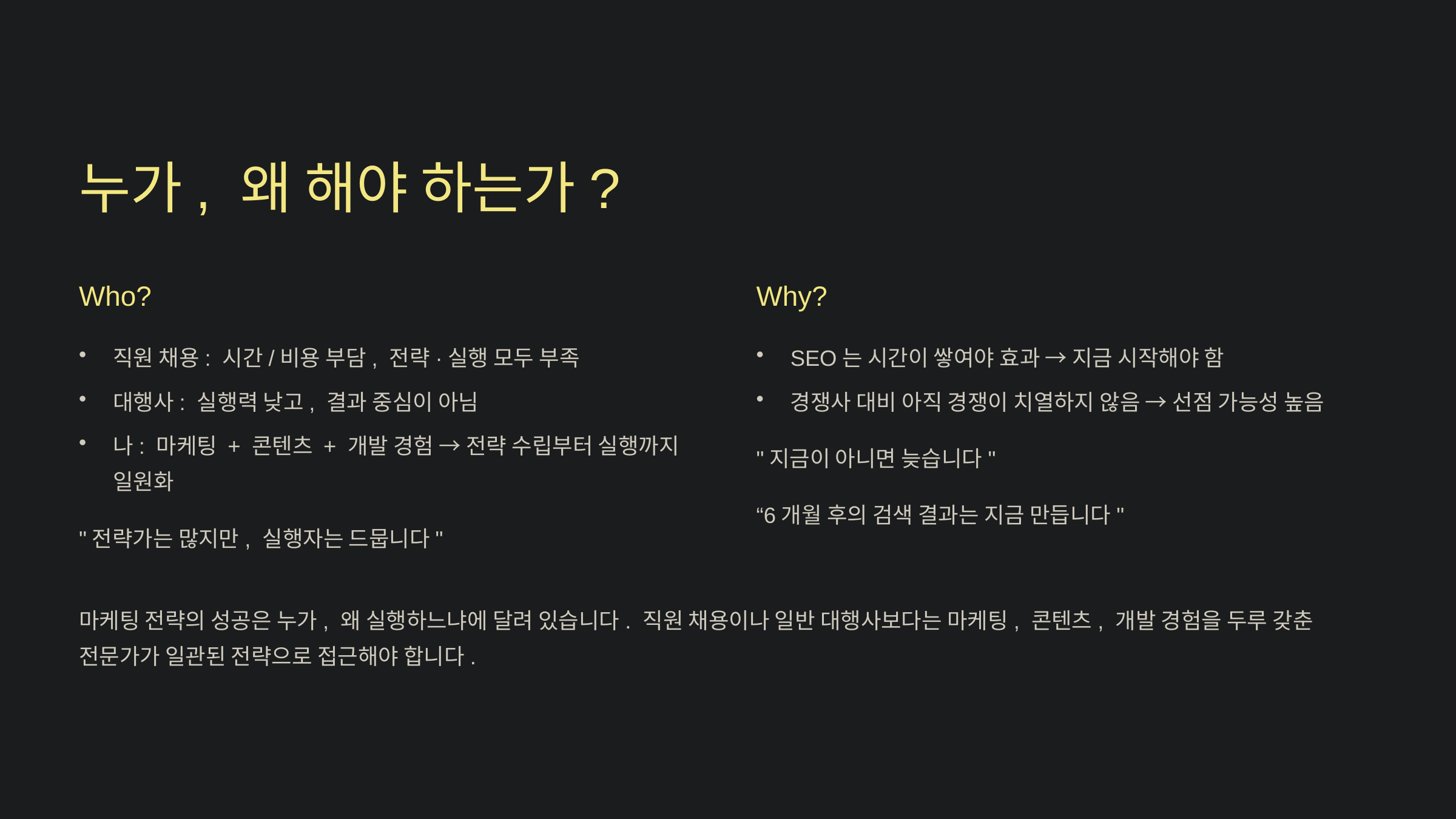

누가, 왜 해야 하는가?
Who?
Why?
직원 채용: 시간/비용 부담, 전략·실행 모두 부족
SEO는 시간이 쌓여야 효과 → 지금 시작해야 함
대행사: 실행력 낮고, 결과 중심이 아님
경쟁사 대비 아직 경쟁이 치열하지 않음 → 선점 가능성 높음
나: 마케팅 + 콘텐츠 + 개발 경험 → 전략 수립부터 실행까지 일원화
"지금이 아니면 늦습니다"
“6개월 후의 검색 결과는 지금 만듭니다"
"전략가는 많지만, 실행자는 드뭅니다"
마케팅 전략의 성공은 누가, 왜 실행하느냐에 달려 있습니다. 직원 채용이나 일반 대행사보다는 마케팅, 콘텐츠, 개발 경험을 두루 갖춘 전문가가 일관된 전략으로 접근해야 합니다.